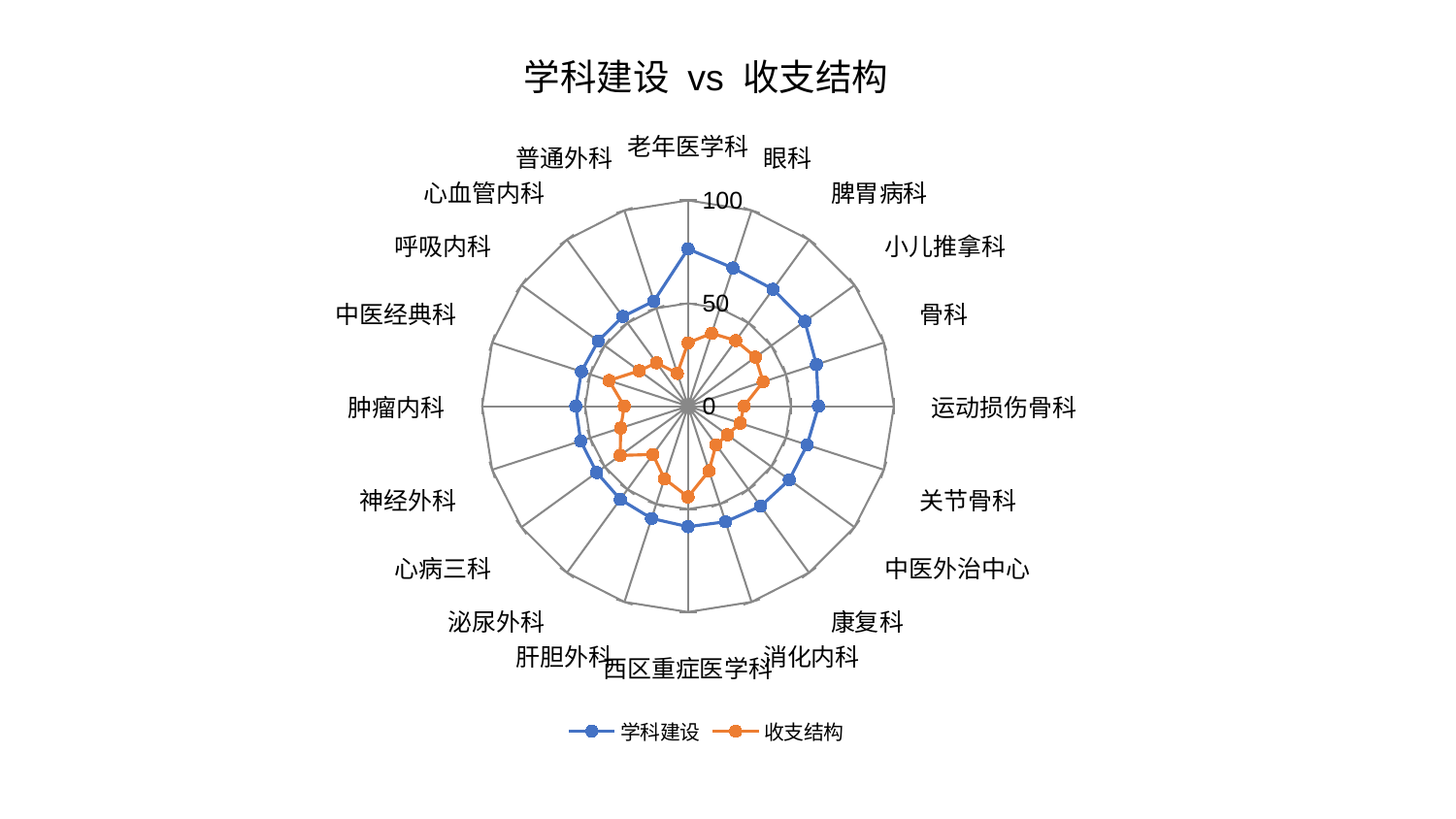

### Chart: 学科建设 vs 收支结构

| Category | 学科建设 | 收支结构 |
|---|---|---|
| 老年医学科 | 76.43719622291691 | 30.781404323474963 |
| 眼科 | 70.60703573795948 | 37.257297980790526 |
| 脾胃病科 | 70.24403051827142 | 39.4063471339369 |
| 小儿推拿科 | 70.14827475219944 | 40.550139769854326 |
| 骨科 | 65.58462025318538 | 38.39633123024927 |
| 运动损伤骨科 | 63.39874454429036 | 27.16167020409879 |
| 关节骨科 | 60.85254953643142 | 26.691426555512226 |
| 中医外治中心 | 60.84445302086596 | 23.653551781239162 |
| 康复科 | 60.074311304631856 | 23.204760995175064 |
| 消化内科 | 59.060545315294 | 33.057854173999075 |
| 西区重症医学科 | 58.56042462702723 | 44.088187031679986 |
| 肝胆外科 | 57.36361561880967 | 37.08450850389595 |
| 泌尿外科 | 55.96874531312615 | 29.013165954758666 |
| 心病三科 | 54.83359223759137 | 40.71187923248934 |
| 神经外科 | 54.803887505855194 | 34.38075789133913 |
| 肿瘤内科 | 54.500356929932394 | 30.970112267338223 |
| 中医经典科 | 54.46232808589673 | 40.35012494608849 |
| 呼吸内科 | 53.910419220245785 | 29.3096112973754 |
| 心血管内科 | 53.86004828089695 | 26.073788284658438 |
| 普通外科 | 53.657774232154004 | 16.791163999272168 |
19